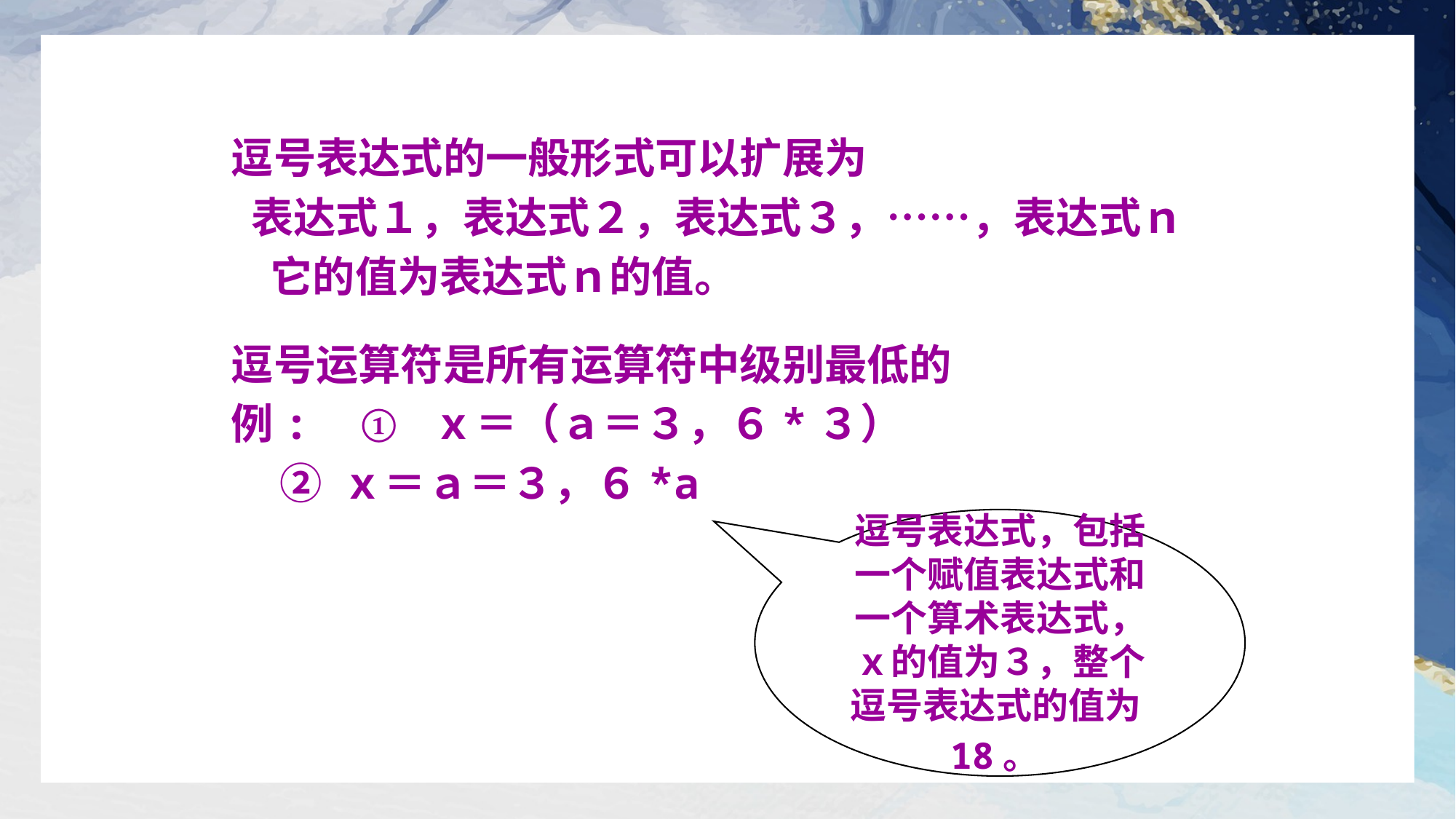

逗号表达式的一般形式可以扩展为
 表达式１，表达式２，表达式３，……，表达式ｎ
   它的值为表达式ｎ的值。

逗号运算符是所有运算符中级别最低的
例:  ① ｘ＝（ａ＝３，６*３）
     ② ｘ＝ａ＝３，６*a
逗号表达式，包括一个赋值表达式和一个算术表达式，ｘ的值为３，整个逗号表达式的值为18。